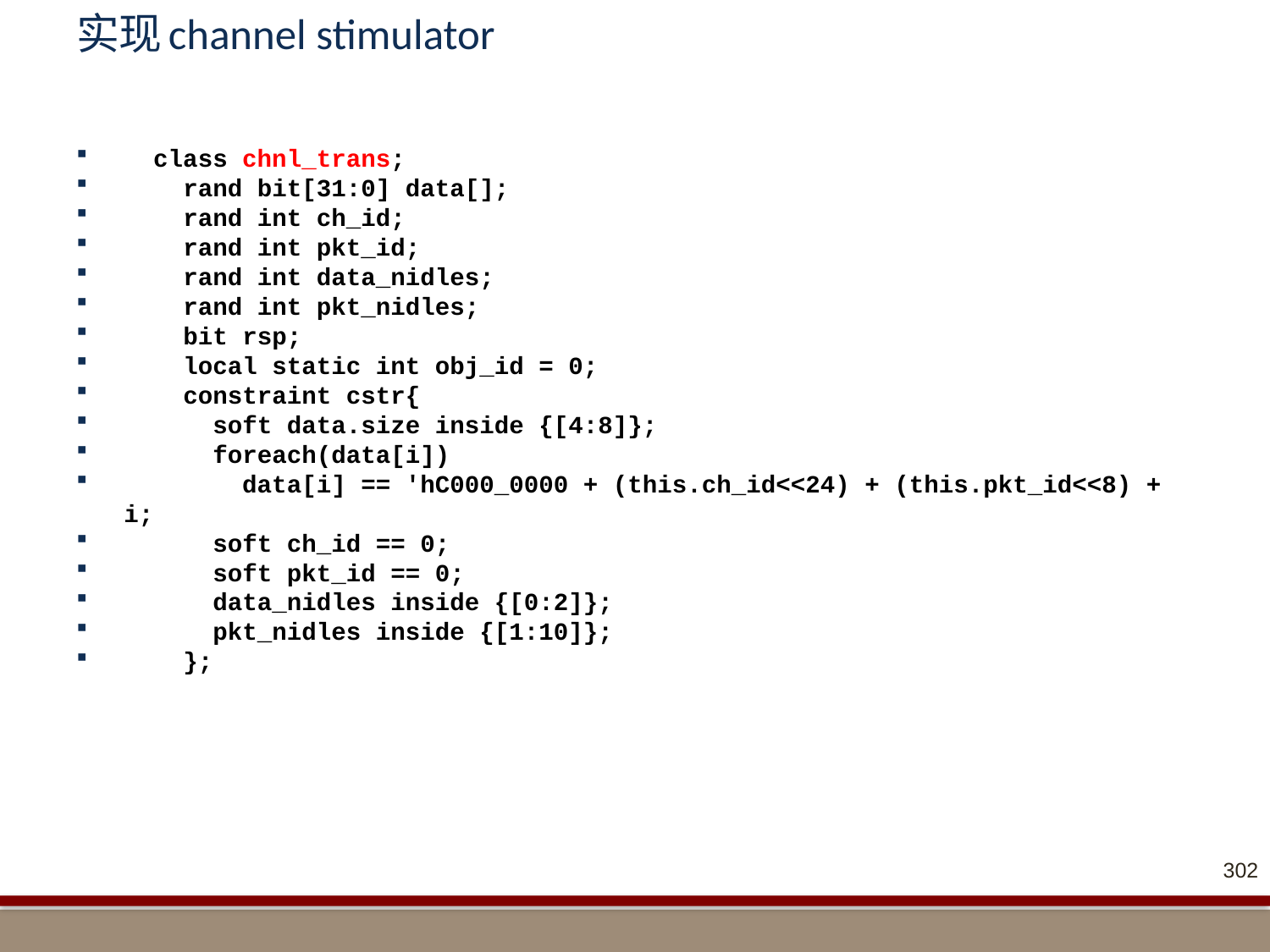

# 实现channel stimulator
  class chnl_trans;
    rand bit[31:0] data[];
    rand int ch_id;
    rand int pkt_id;
    rand int data_nidles;
    rand int pkt_nidles;
    bit rsp;
    local static int obj_id = 0;
    constraint cstr{
      soft data.size inside {[4:8]};
      foreach(data[i])
        data[i] == 'hC000_0000 + (this.ch_id<<24) + (this.pkt_id<<8) + i;
      soft ch_id == 0;
      soft pkt_id == 0;
      data_nidles inside {[0:2]};
      pkt_nidles inside {[1:10]};
    };
302